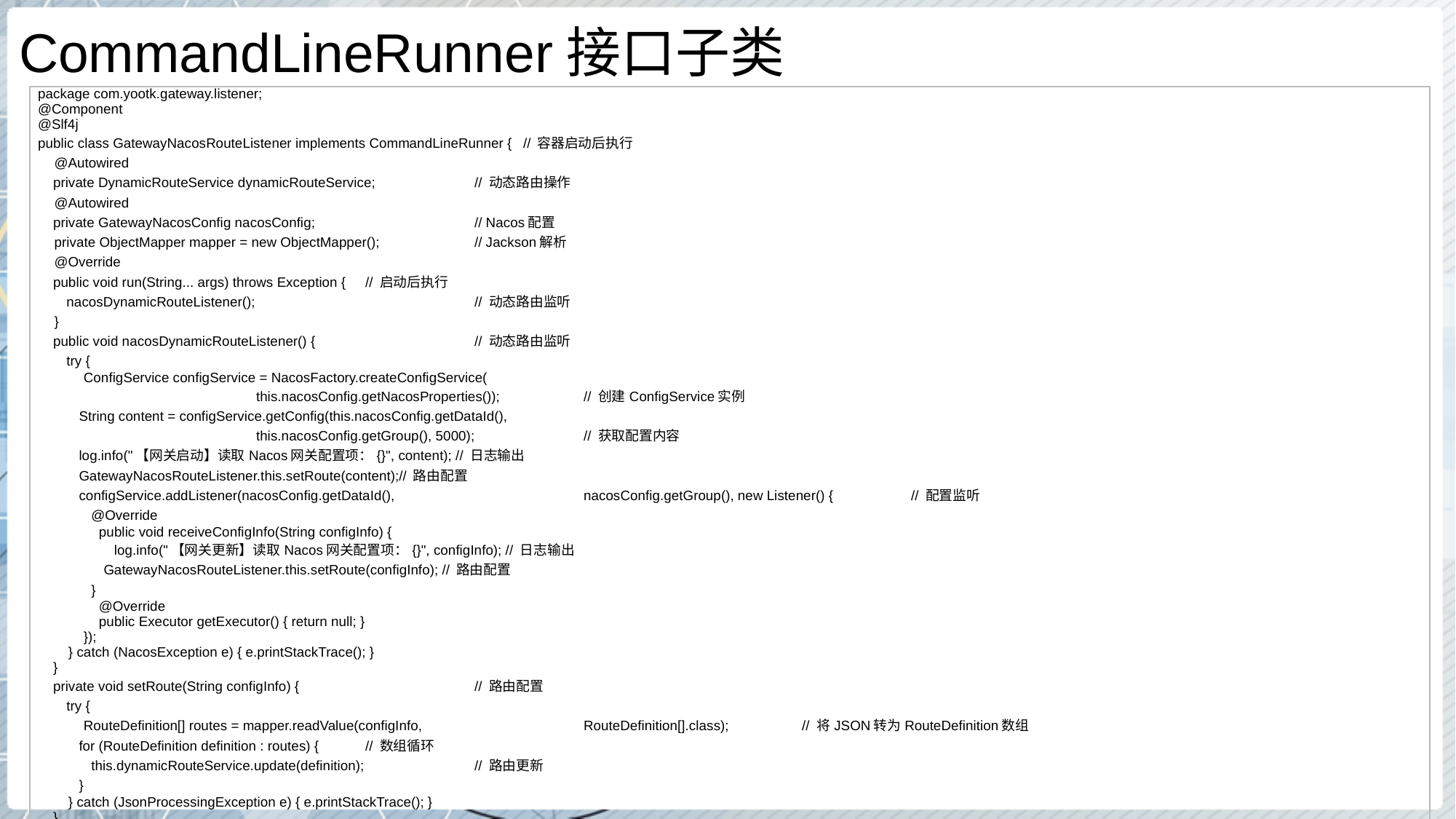

# CommandLineRunner接口子类
| package com.yootk.gateway.listener; @Component @Slf4j public class GatewayNacosRouteListener implements CommandLineRunner { // 容器启动后执行 @Autowired private DynamicRouteService dynamicRouteService; // 动态路由操作 @Autowired private GatewayNacosConfig nacosConfig; // Nacos配置 private ObjectMapper mapper = new ObjectMapper(); // Jackson解析 @Override public void run(String... args) throws Exception { // 启动后执行 nacosDynamicRouteListener(); // 动态路由监听 } public void nacosDynamicRouteListener() { // 动态路由监听 try { ConfigService configService = NacosFactory.createConfigService( this.nacosConfig.getNacosProperties()); // 创建ConfigService实例 String content = configService.getConfig(this.nacosConfig.getDataId(), this.nacosConfig.getGroup(), 5000); // 获取配置内容 log.info("【网关启动】读取Nacos网关配置项：{}", content); // 日志输出 GatewayNacosRouteListener.this.setRoute(content);// 路由配置 configService.addListener(nacosConfig.getDataId(), nacosConfig.getGroup(), new Listener() { // 配置监听 @Override public void receiveConfigInfo(String configInfo) { log.info("【网关更新】读取Nacos网关配置项：{}", configInfo); // 日志输出 GatewayNacosRouteListener.this.setRoute(configInfo); // 路由配置 } @Override public Executor getExecutor() { return null; } }); } catch (NacosException e) { e.printStackTrace(); } } private void setRoute(String configInfo) { // 路由配置 try { RouteDefinition[] routes = mapper.readValue(configInfo, RouteDefinition[].class); // 将JSON转为RouteDefinition数组 for (RouteDefinition definition : routes) { // 数组循环 this.dynamicRouteService.update(definition); // 路由更新 } } catch (JsonProcessingException e) { e.printStackTrace(); } } } |
| --- |